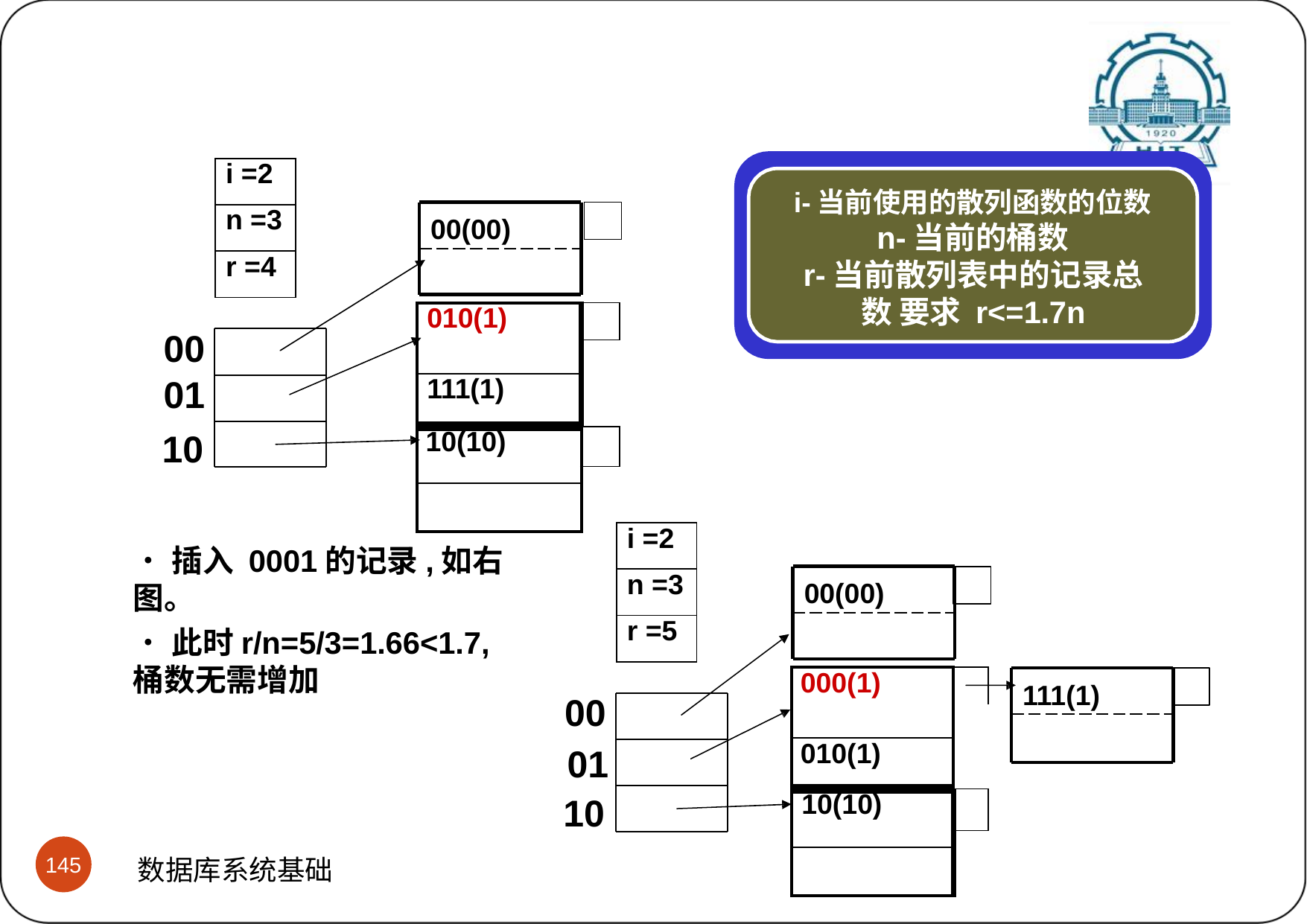

# 线性散列索引
(3)操作示例

| i =2 |
| --- |
| n =3 |
| r =4 |

i-当前使用的散列函数的位数
n-当前的桶数
r-当前散列表中的记录总数 要求 r<=1.7n

00(00)

| 010(1) |  |
| --- | --- |
|  |  |
| 111(1) |  |
| 10(10) |  |
|  |  |
|  |  |
00
01
10

| i =2 |
| --- |
| n =3 |
| r =5 |
•插入 0001的记录,如右图。
•此时r/n=5/3=1.66<1.7, 桶数无需增加

00(00)

| 000(1) |  |
| --- | --- |
|  |  |
| 010(1) |  |
| 10(10) |  |
|  |  |
|  |  |

111(1)

00
01
10